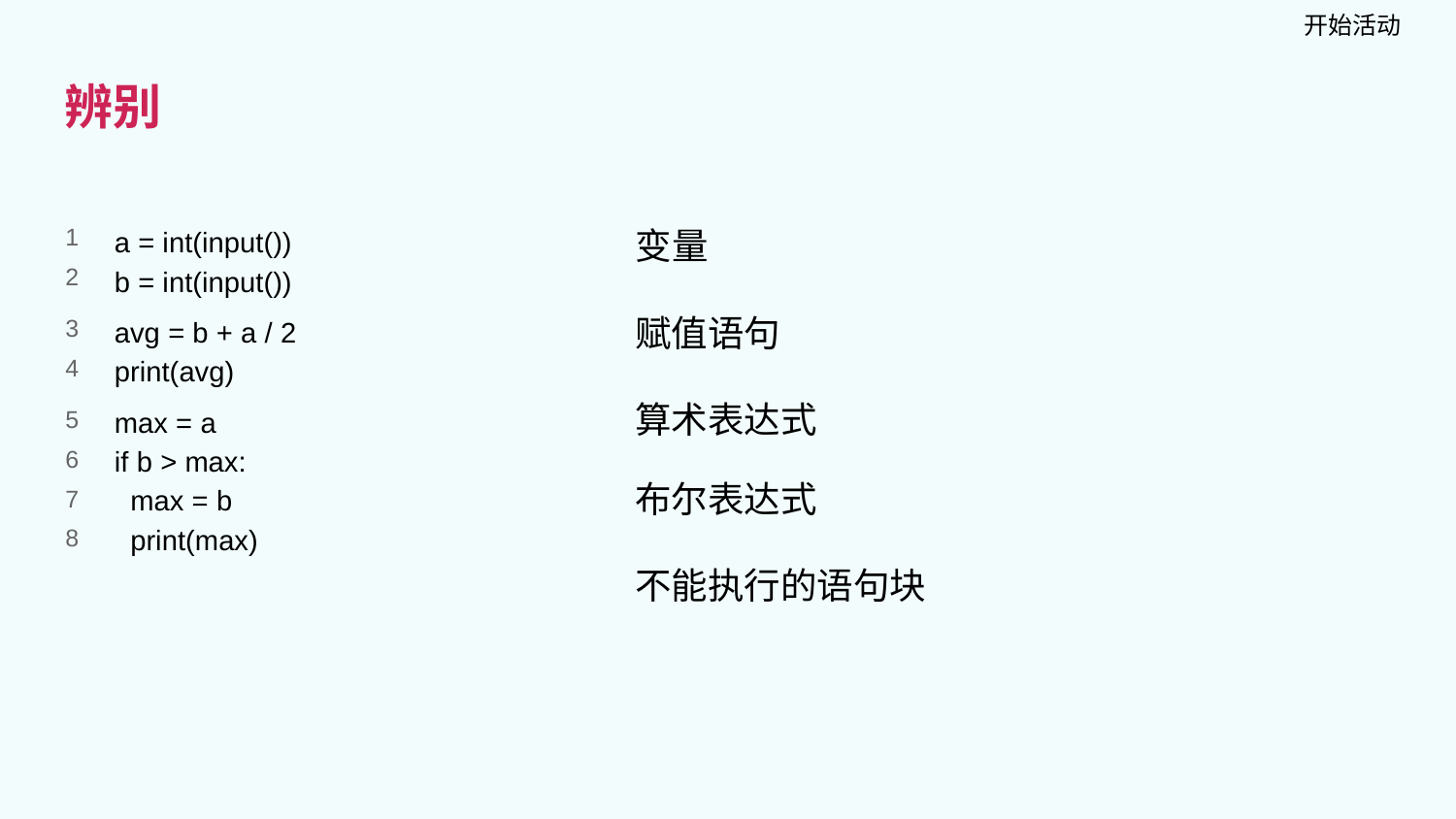

开始活动
辨别
变量
a = int(input())
b = int(input())
avg = b + a / 2
print(avg)
max = a
if b > max:
  max = b
  print(max)
1
2
3
4
5
6
7
8
赋值语句
算术表达式
布尔表达式
不能执行的语句块